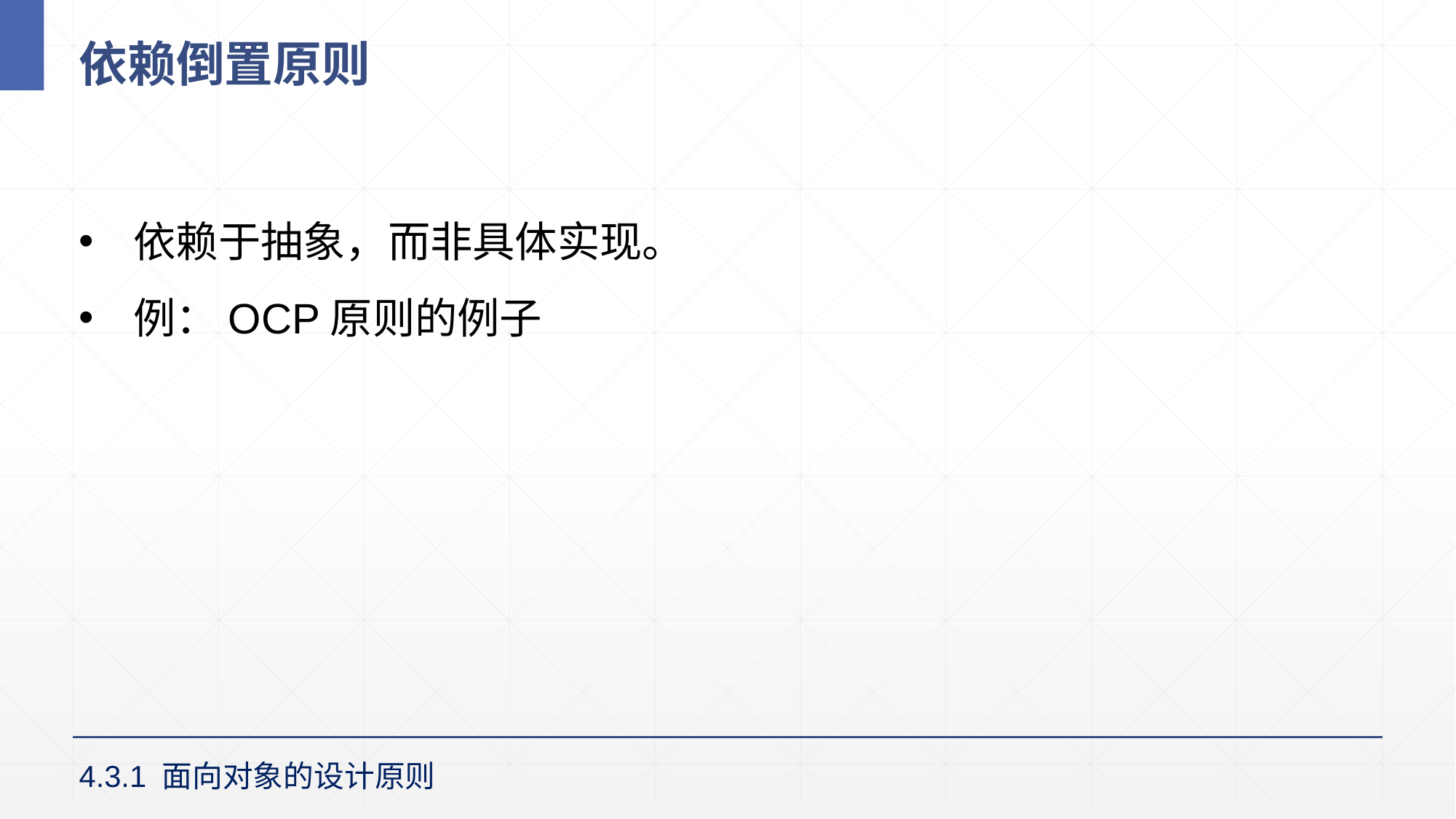

# 依赖倒置原则
依赖于抽象，而非具体实现。
例：OCP原则的例子
4.3.1 面向对象的设计原则